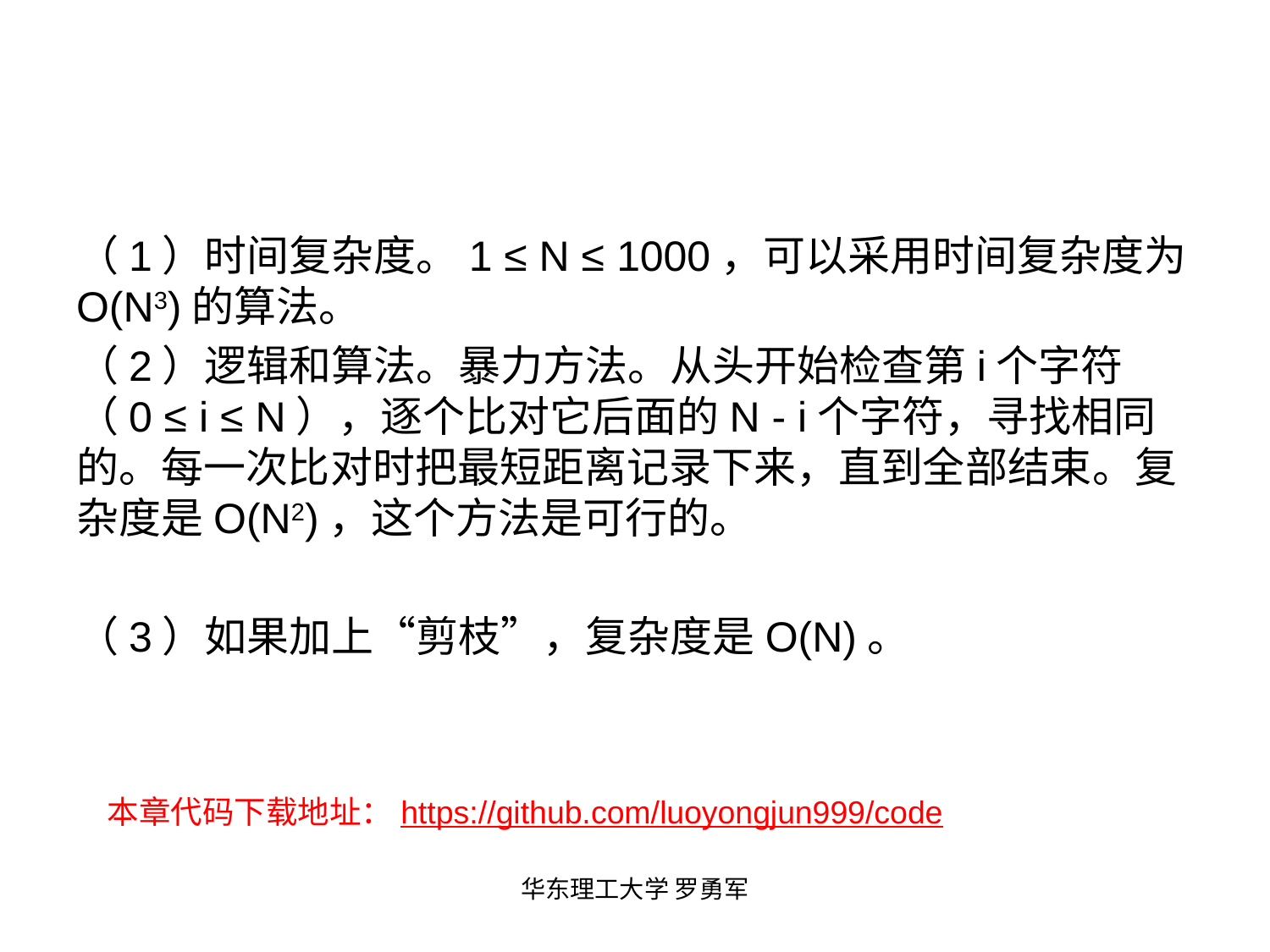

（1）时间复杂度。1 ≤ N ≤ 1000，可以采用时间复杂度为O(N3)的算法。
（2）逻辑和算法。暴力方法。从头开始检查第i个字符（0 ≤ i ≤ N），逐个比对它后面的N - i个字符，寻找相同的。每一次比对时把最短距离记录下来，直到全部结束。复杂度是O(N2)，这个方法是可行的。

（3）如果加上“剪枝”，复杂度是O(N)。

本章代码下载地址：https://github.com/luoyongjun999/code
华东理工大学 罗勇军